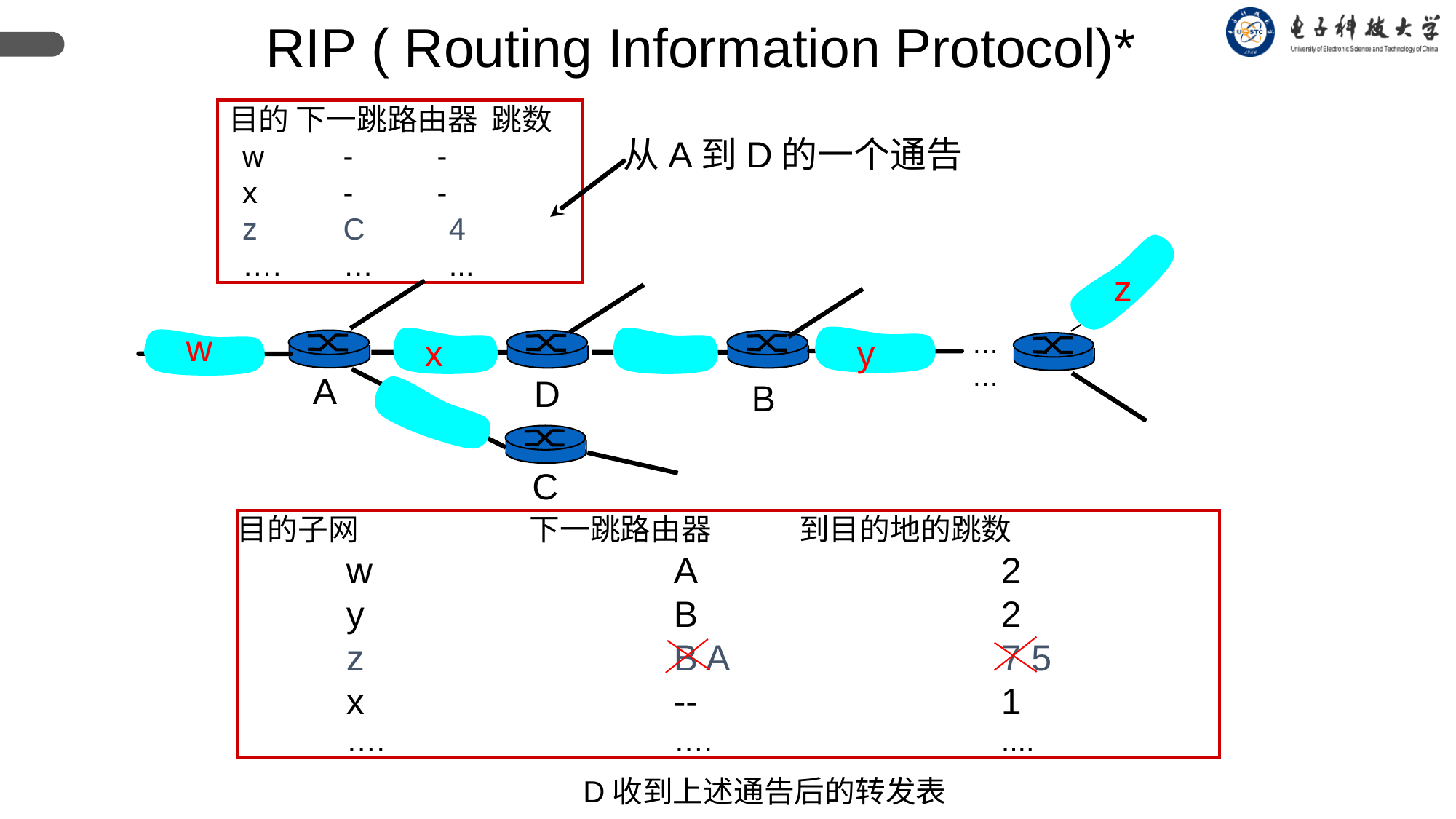

RIP ( Routing Information Protocol)*
 目的 下一跳路由器  跳数
   w	  -          -
   x	  -          -
   z	  C          4
   ….	  …         ...
从A到D的一个通告

z

w
……
x
y

A
D

B

C
目的子网	           下一跳路由器             到目的地的跳数
 	w			A			2
	y			B			2
 	z			B A			7 5
	x			--			1
	….			….			....

D收到上述通告后的转发表